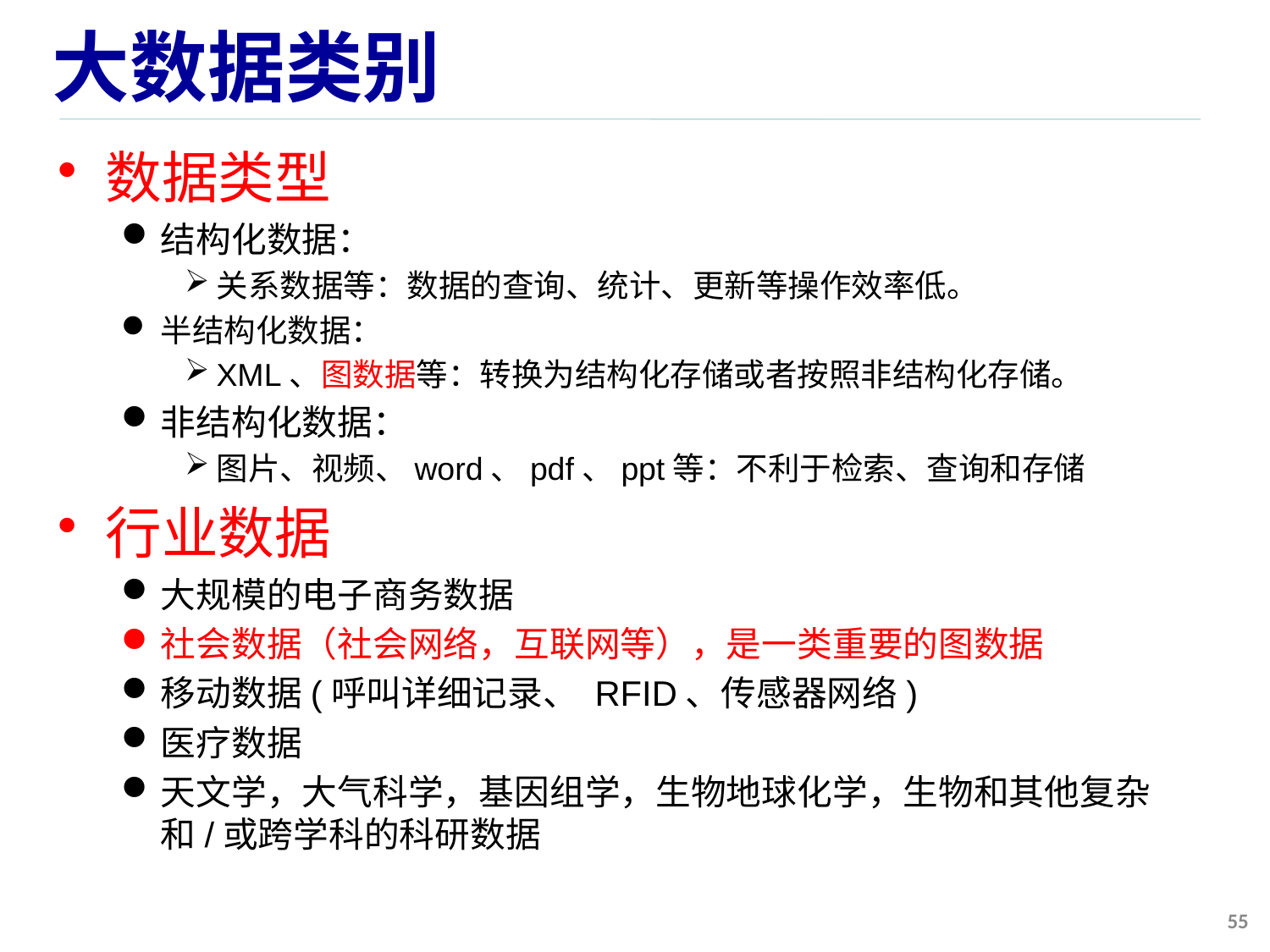

# 大数据类别
数据类型
结构化数据：
关系数据等：数据的查询、统计、更新等操作效率低。
半结构化数据：
XML、图数据等：转换为结构化存储或者按照非结构化存储。
非结构化数据：
图片、视频、word、pdf、ppt等：不利于检索、查询和存储
行业数据
大规模的电子商务数据
社会数据（社会网络，互联网等），是一类重要的图数据
移动数据(呼叫详细记录、 RFID、传感器网络)
医疗数据
天文学，大气科学，基因组学，生物地球化学，生物和其他复杂和/或跨学科的科研数据

55